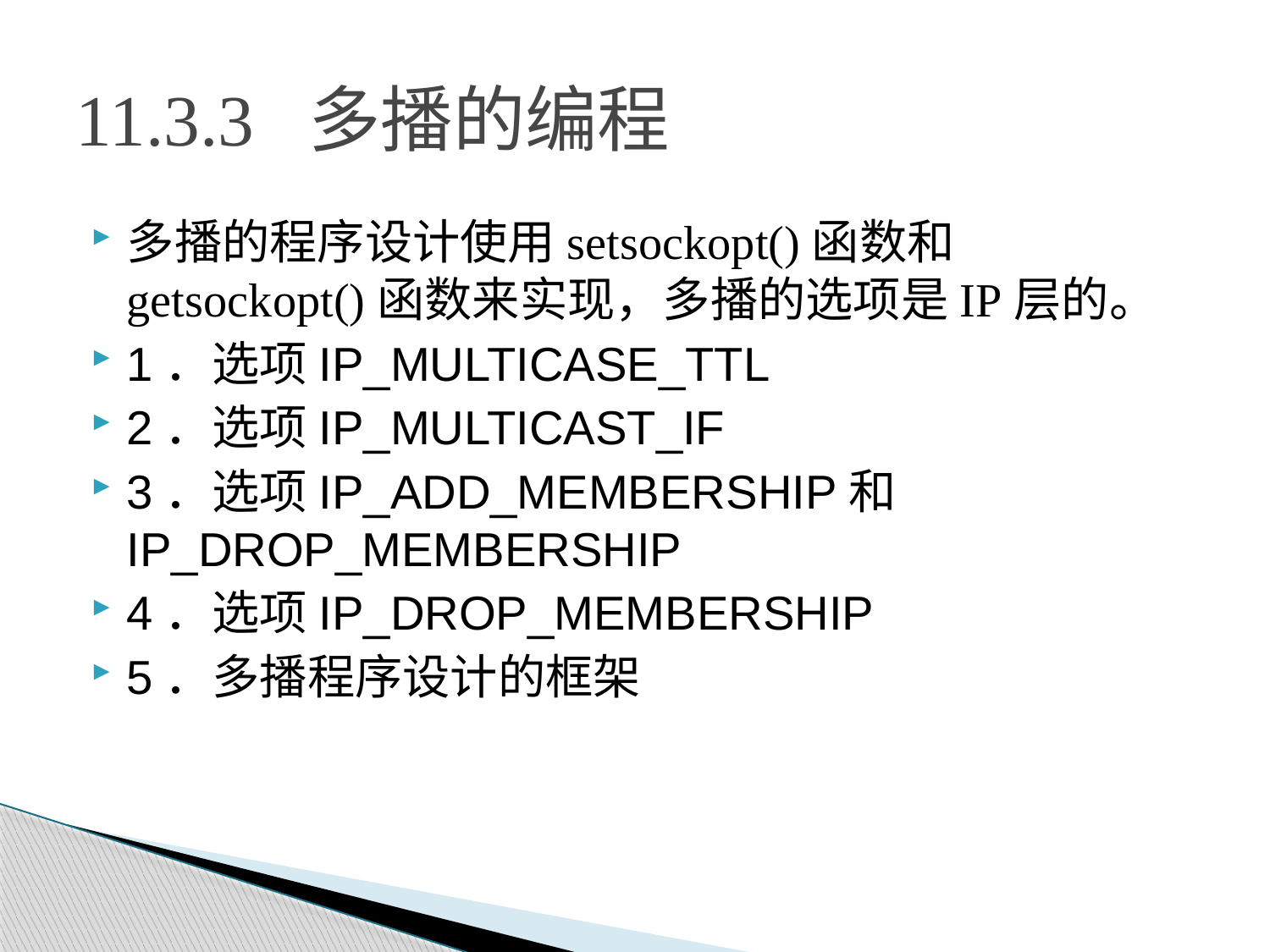

# 11.3.3  多播的编程
多播的程序设计使用setsockopt()函数和getsockopt()函数来实现，多播的选项是IP层的。
1．选项IP_MULTICASE_TTL
2．选项IP_MULTICAST_IF
3．选项IP_ADD_MEMBERSHIP和IP_DROP_MEMBERSHIP
4．选项IP_DROP_MEMBERSHIP
5．多播程序设计的框架